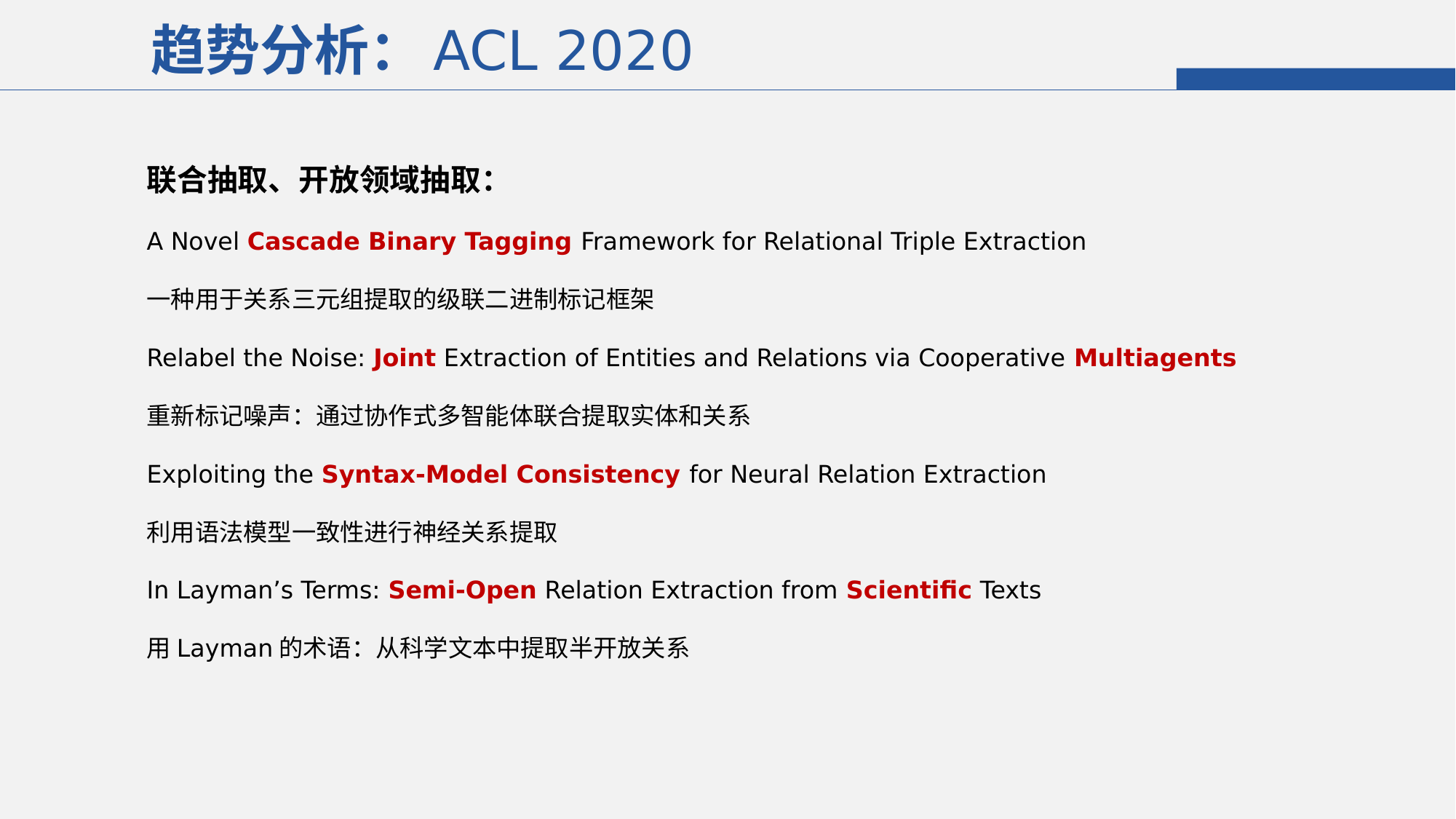

趋势分析：
ACL 2020
联合抽取、开放领域抽取：
A Novel Cascade Binary Tagging Framework for Relational Triple Extraction
一种用于关系三元组提取的级联二进制标记框架
Relabel the Noise: Joint Extraction of Entities and Relations via Cooperative Multiagents
重新标记噪声：通过协作式多智能体联合提取实体和关系
Exploiting the Syntax-Model Consistency for Neural Relation Extraction
利用语法模型一致性进行神经关系提取
In Layman’s Terms: Semi-Open Relation Extraction from Scientific Texts
用Layman的术语：从科学文本中提取半开放关系